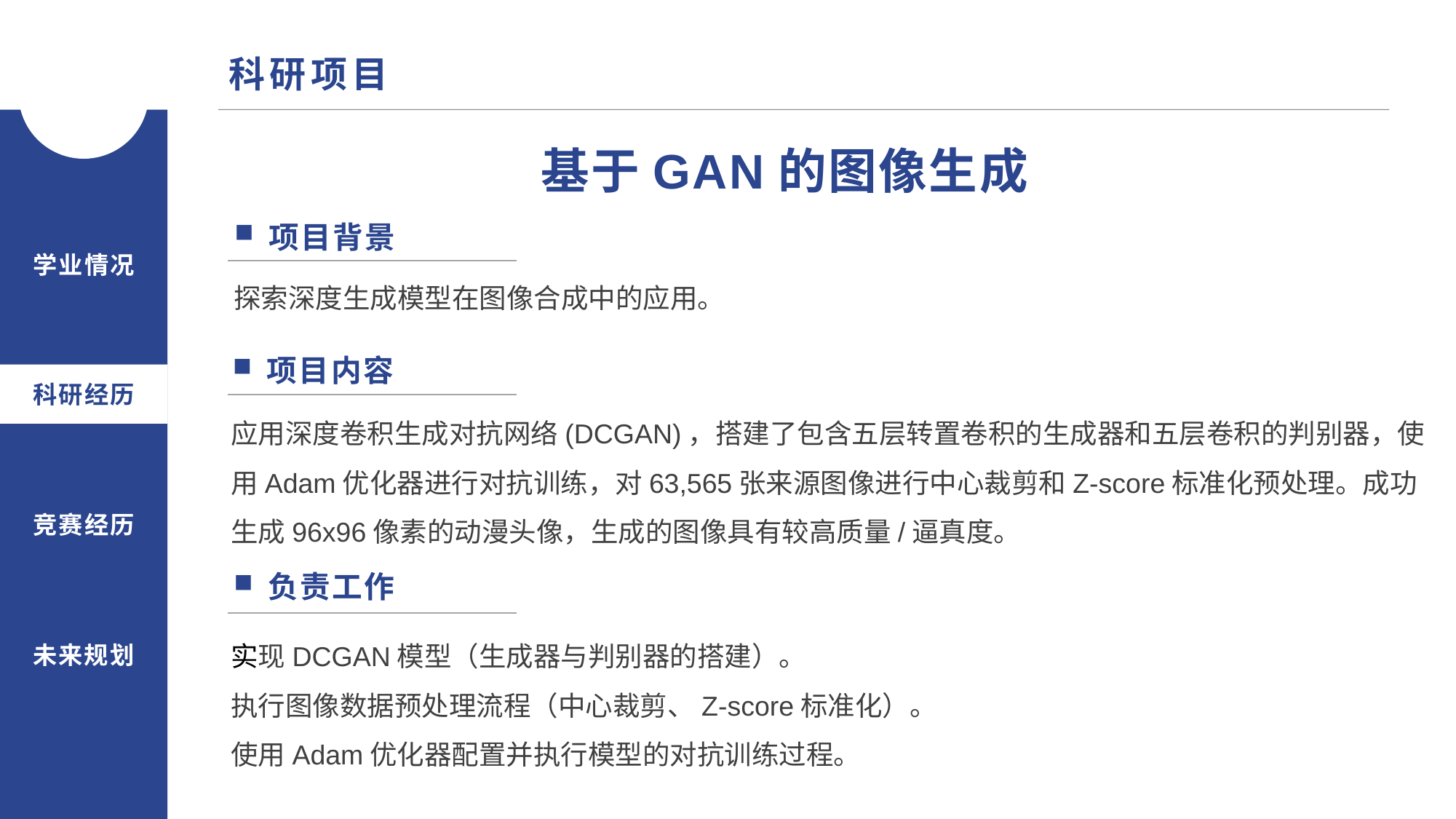

科研项目

基于GAN的图像生成
探索深度生成模型在图像合成中的应用。
项目背景
学业情况
项目内容
应用深度卷积生成对抗网络(DCGAN)，搭建了包含五层转置卷积的生成器和五层卷积的判别器，使用Adam优化器进行对抗训练，对63,565张来源图像进行中心裁剪和Z-score标准化预处理。成功生成96x96像素的动漫头像，生成的图像具有较高质量/逼真度。
科研经历
竞赛经历
负责工作
实现DCGAN模型（生成器与判别器的搭建）。
执行图像数据预处理流程（中心裁剪、Z-score标准化）。
使用Adam优化器配置并执行模型的对抗训练过程。

未来规划